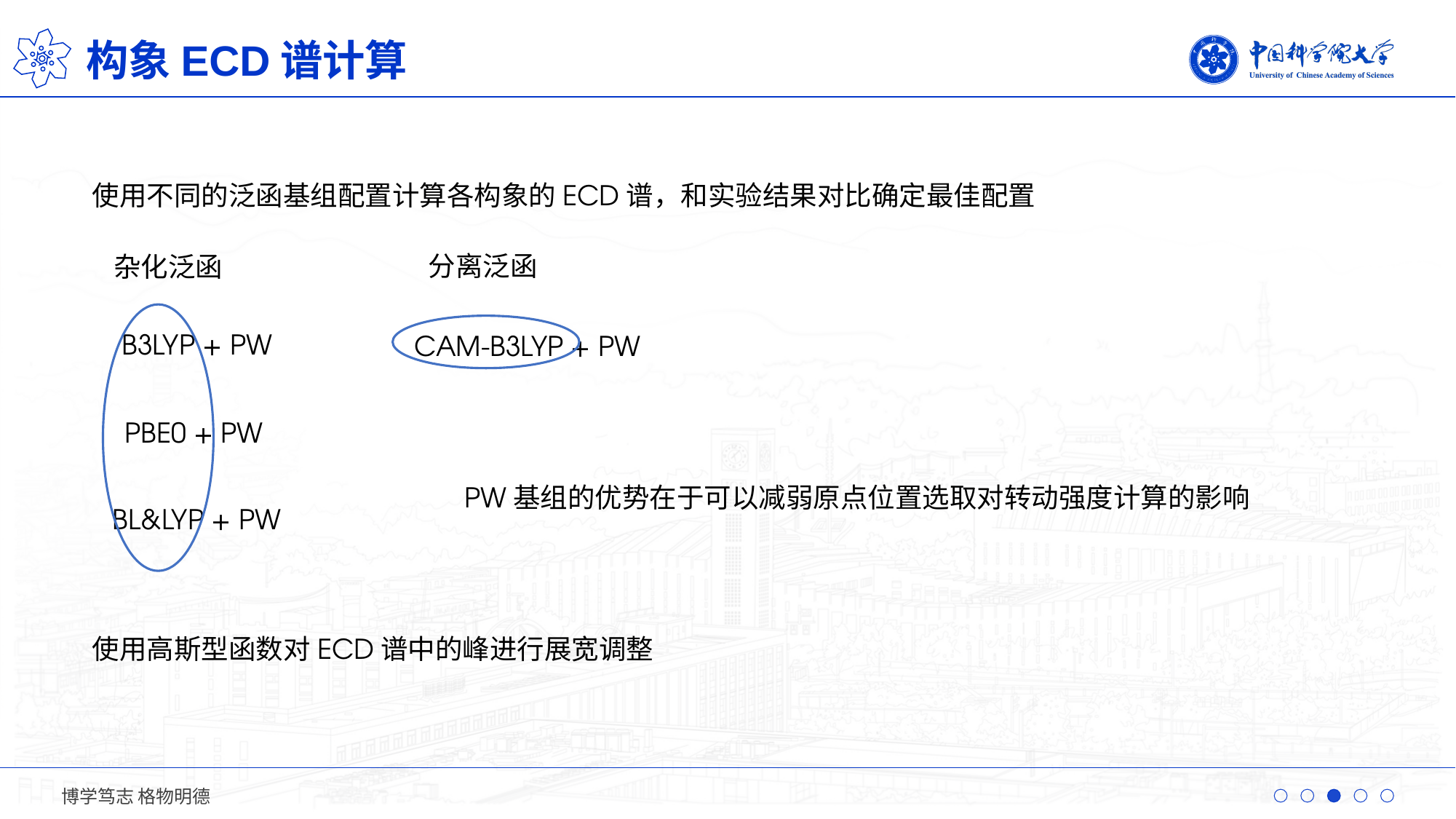

构象ECD谱计算
使用不同的泛函基组配置计算各构象的ECD谱，和实验结果对比确定最佳配置
分离泛函
杂化泛函

B3LYP + PW
CAM-B3LYP + PW
PBE0 + PW
PW基组的优势在于可以减弱原点位置选取对转动强度计算的影响
BL&LYP + PW
使用高斯型函数对ECD谱中的峰进行展宽调整